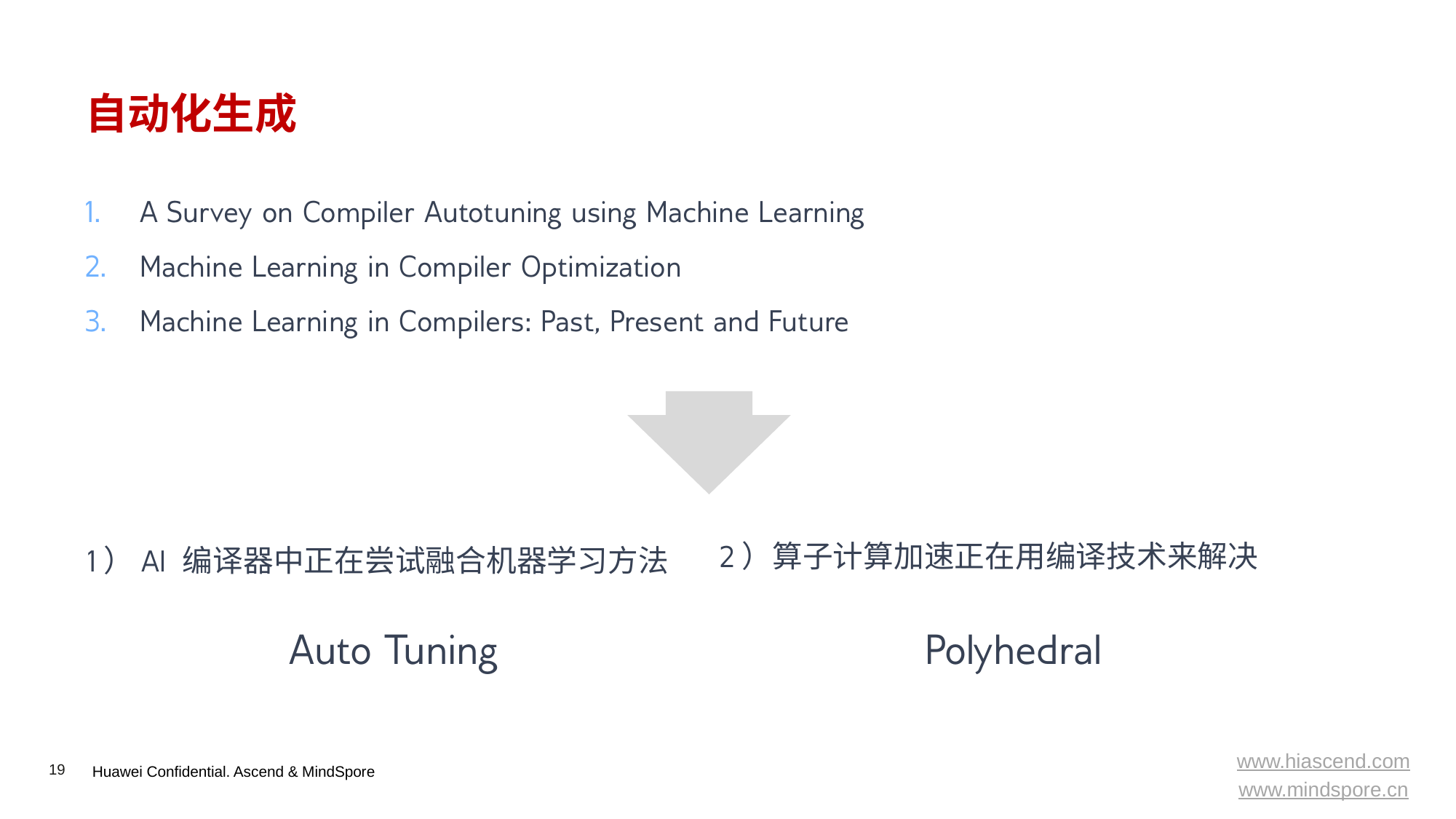

# 自动化生成
A Survey on Compiler Autotuning using Machine Learning
Machine Learning in Compiler Optimization
Machine Learning in Compilers: Past, Present and Future

2）算子计算加速正在用编译技术来解决
1）AI 编译器中正在尝试融合机器学习方法
Auto Tuning
Polyhedral